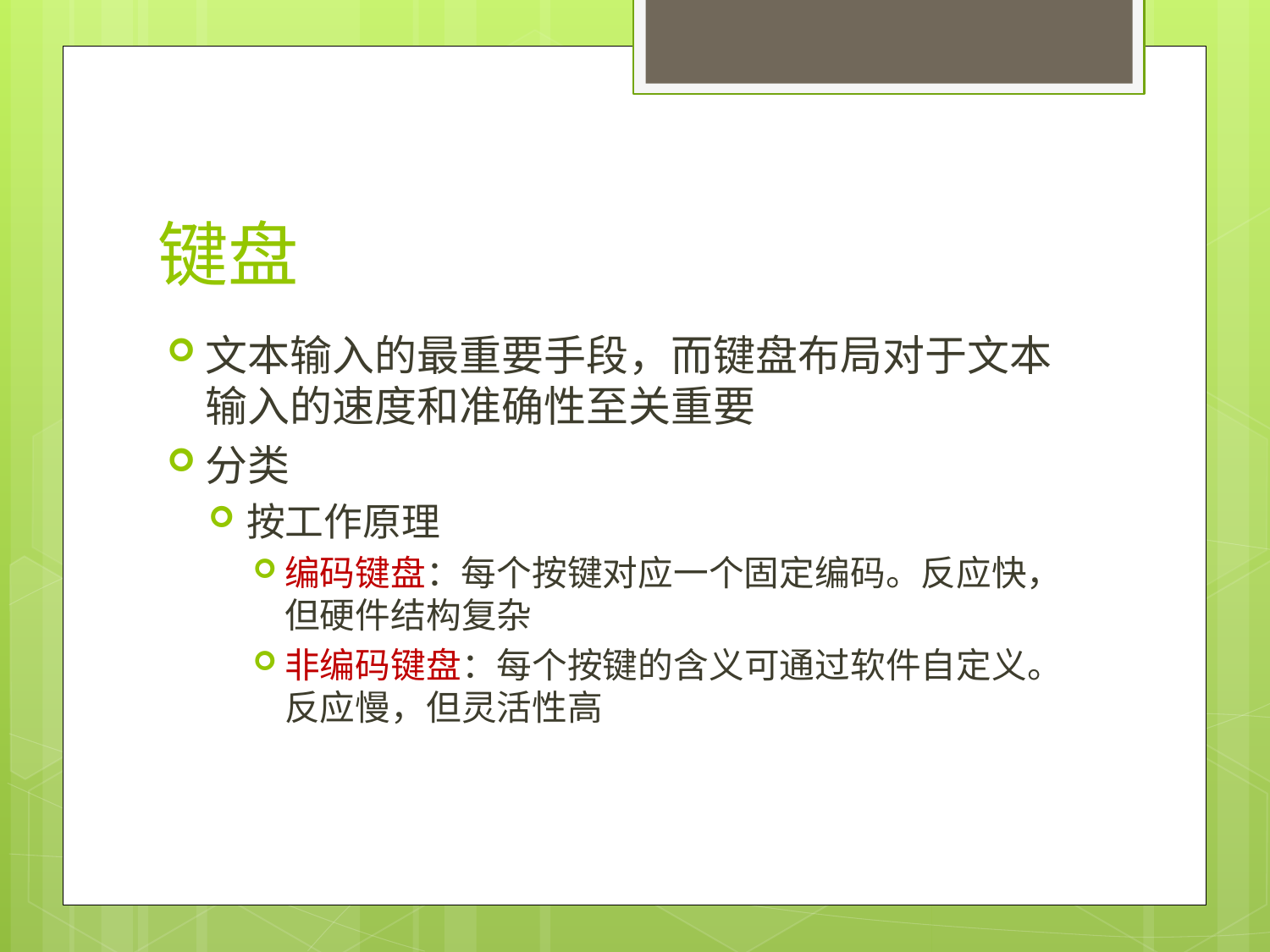

# 键盘
文本输入的最重要手段，而键盘布局对于文本输入的速度和准确性至关重要
分类
按工作原理
编码键盘：每个按键对应一个固定编码。反应快，但硬件结构复杂
非编码键盘：每个按键的含义可通过软件自定义。反应慢，但灵活性高